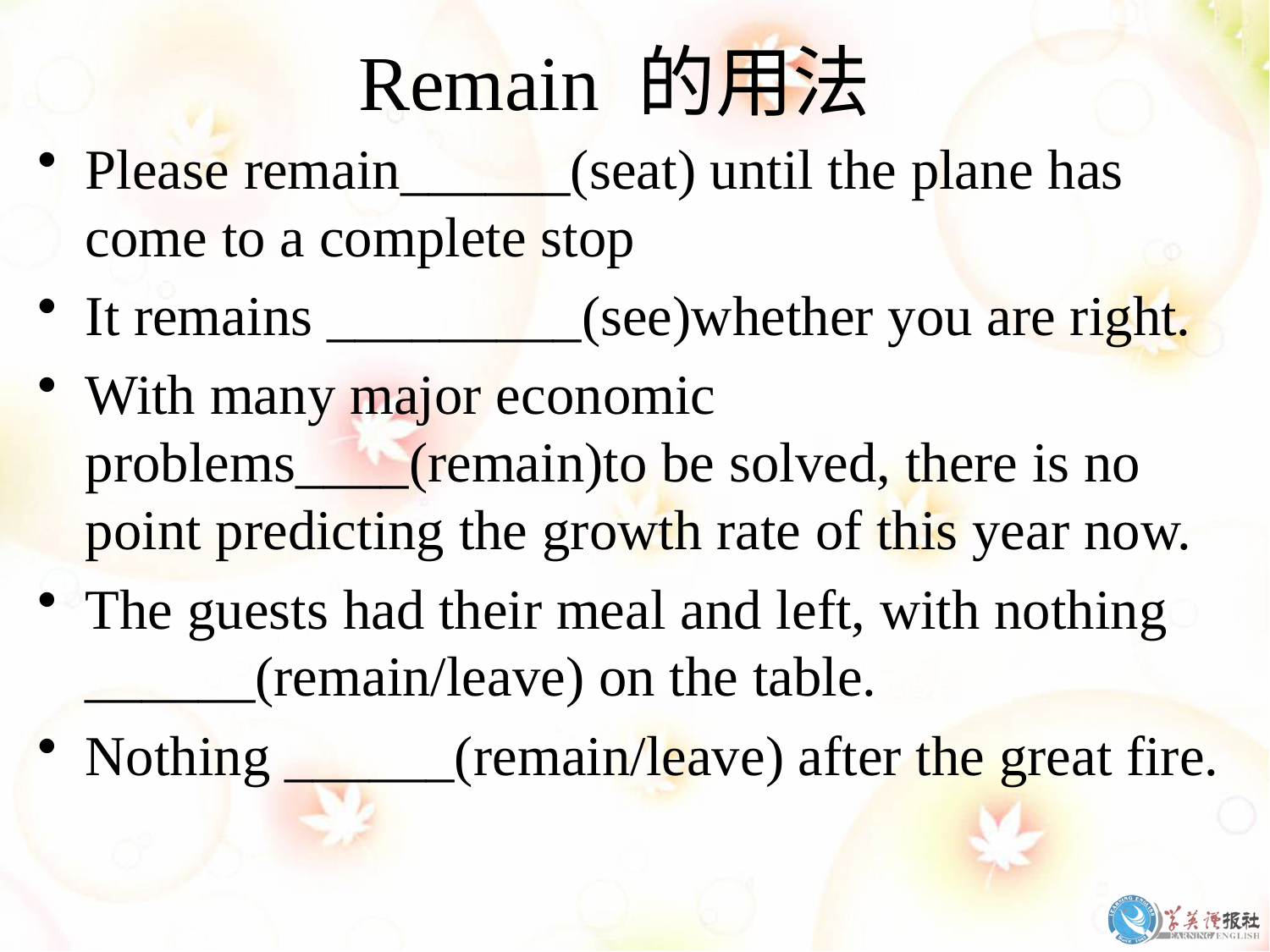

# Remain 的用法
Please remain______(seat) until the plane has come to a complete stop
It remains _________(see)whether you are right.
With many major economic problems____(remain)to be solved, there is no point predicting the growth rate of this year now.
The guests had their meal and left, with nothing ______(remain/leave) on the table.
Nothing ______(remain/leave) after the great fire.